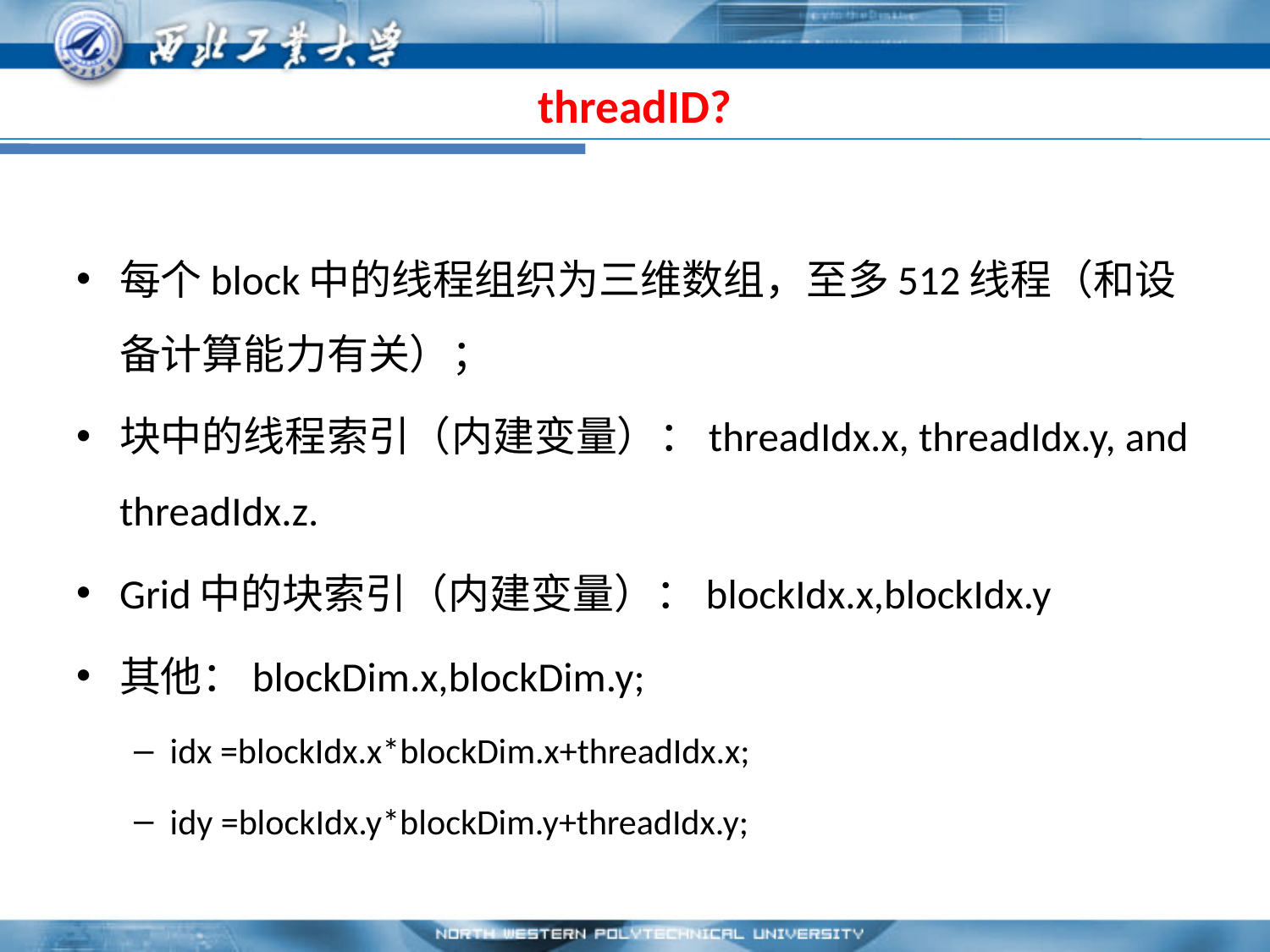

# threadID?
每个block中的线程组织为三维数组，至多512线程（和设备计算能力有关）；
块中的线程索引（内建变量）：threadIdx.x, threadIdx.y, and threadIdx.z.
Grid中的块索引（内建变量）：blockIdx.x,blockIdx.y
其他：blockDim.x,blockDim.y;
idx =blockIdx.x*blockDim.x+threadIdx.x;
idy =blockIdx.y*blockDim.y+threadIdx.y;